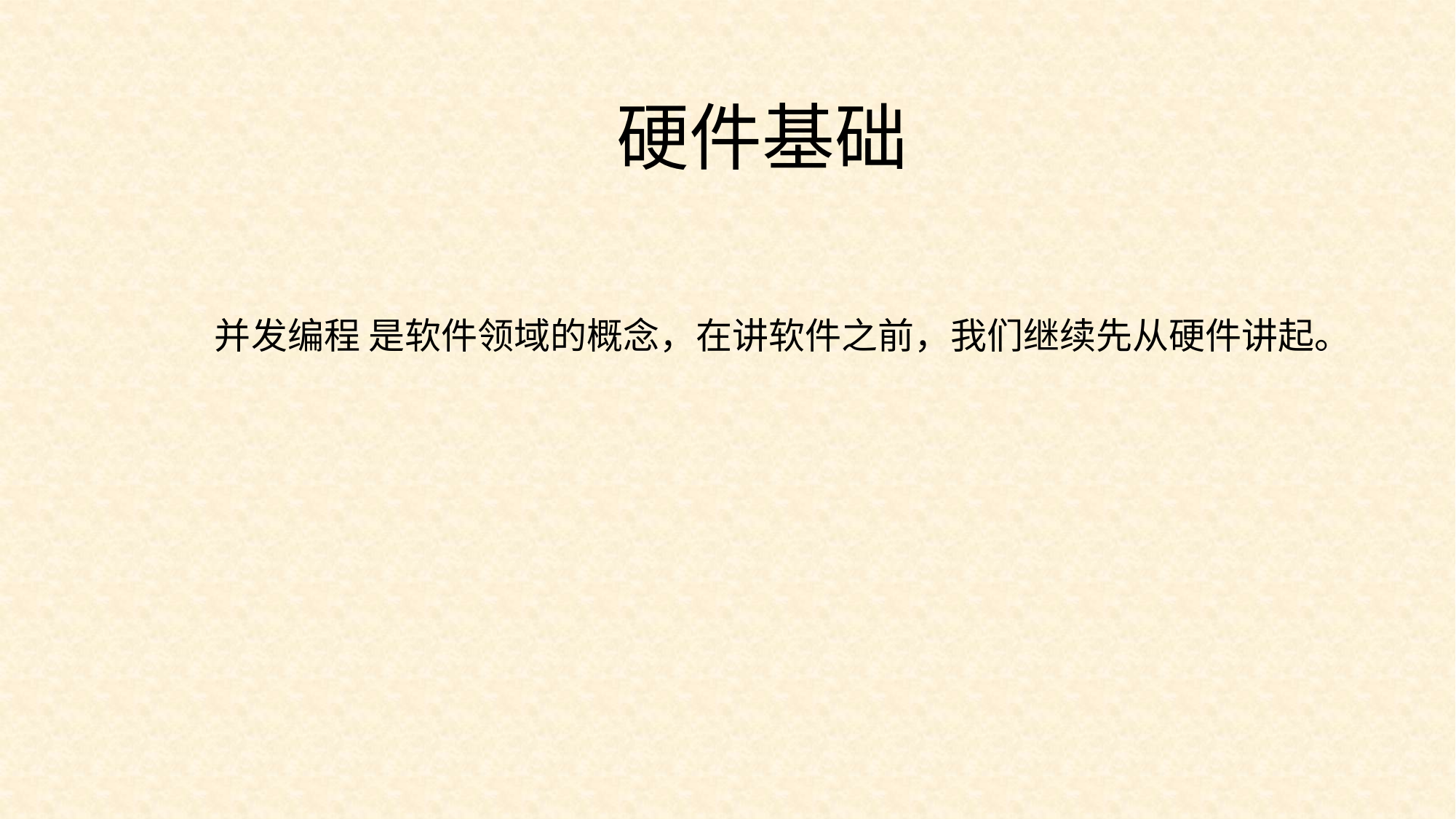

硬件基础
并发编程 是软件领域的概念，在讲软件之前，我们继续先从硬件讲起。